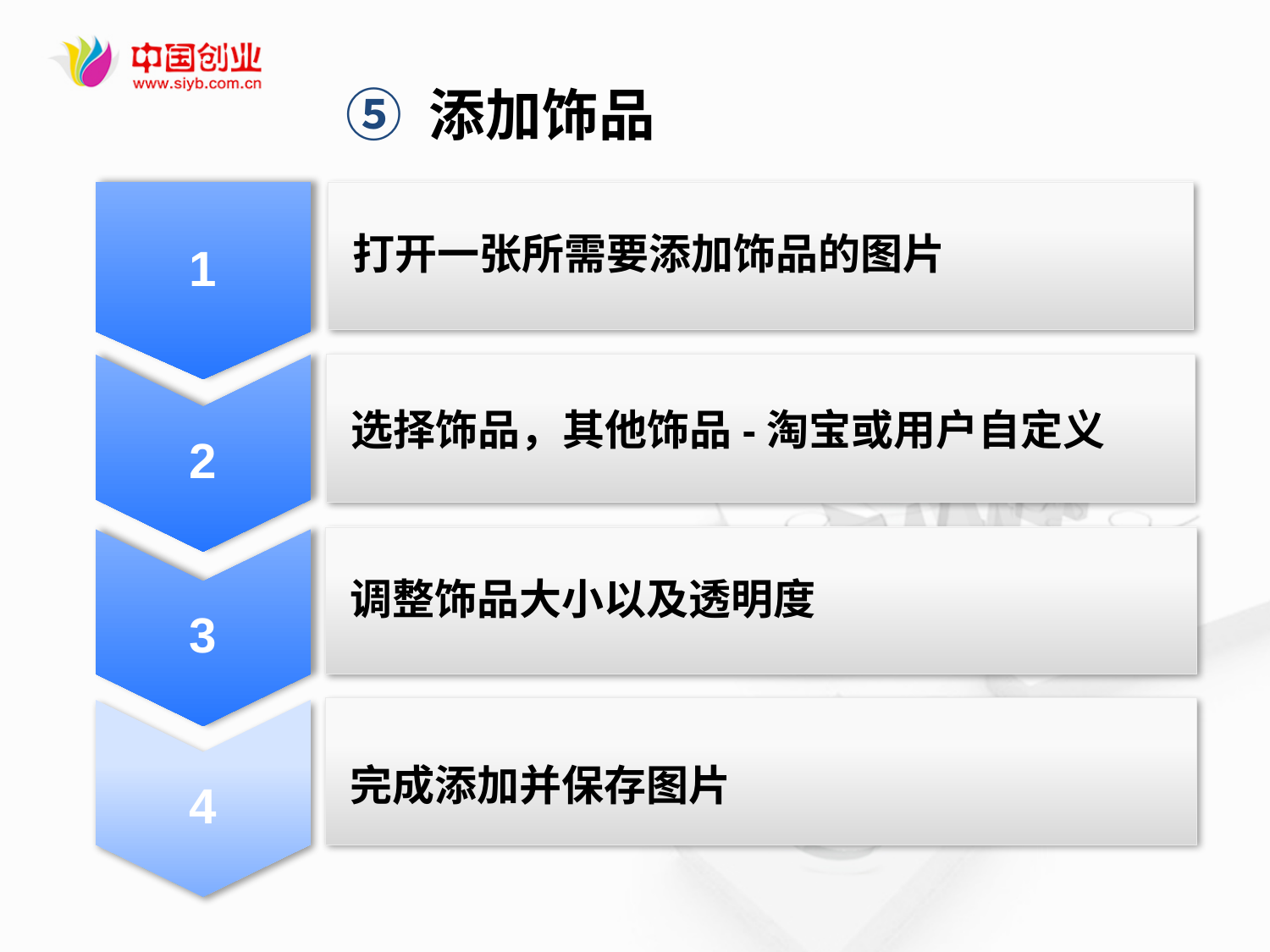

⑤ 添加饰品
1
打开一张所需要添加饰品的图片

2
选择饰品，其他饰品-淘宝或用户自定义
调整饰品大小以及透明度

3
完成添加并保存图片
4